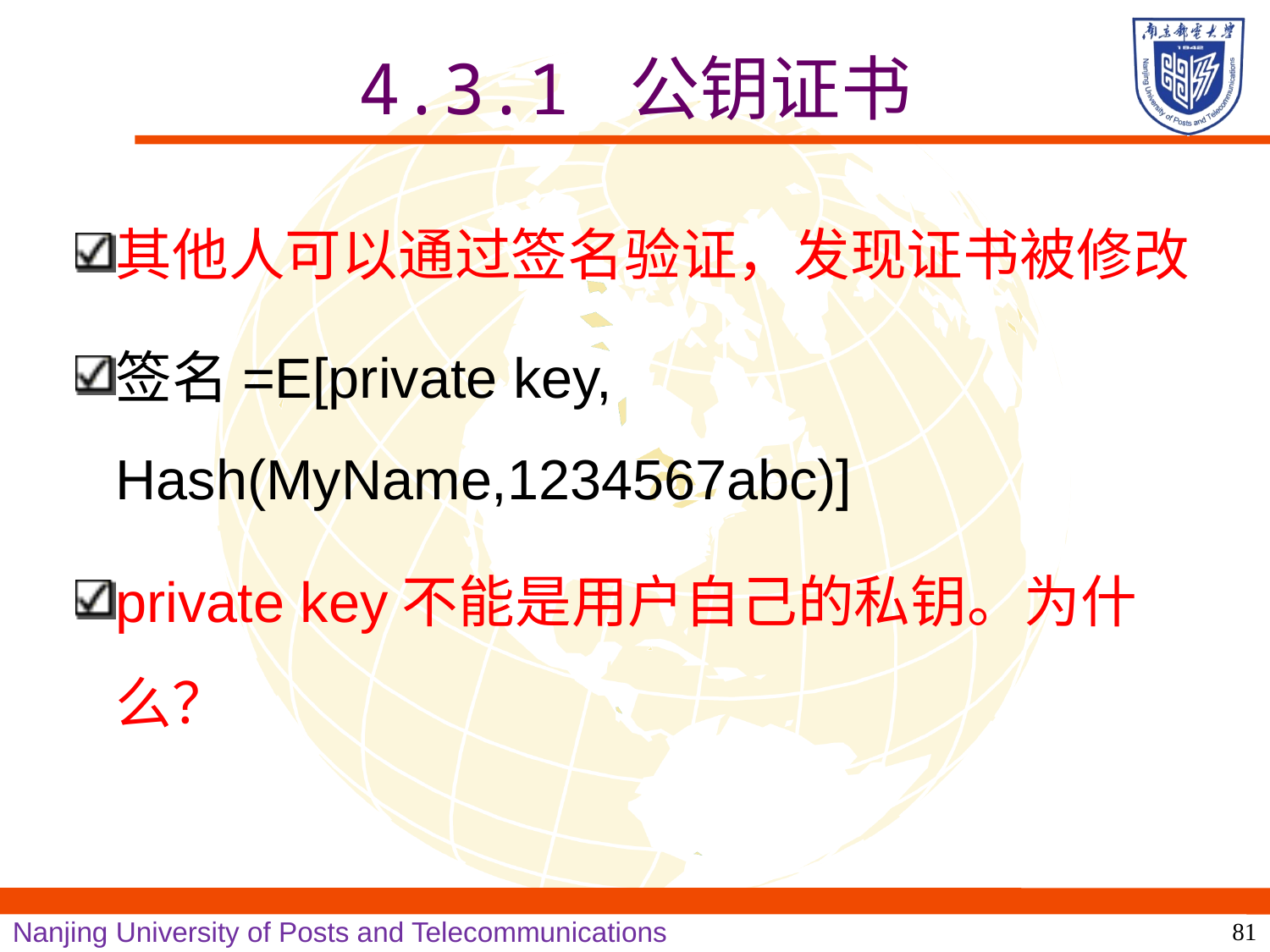

# 4.3.1 公钥证书
其他人可以通过签名验证，发现证书被修改
签名=E[private key, Hash(MyName,1234567abc)]
private key不能是用户自己的私钥。为什么？

81